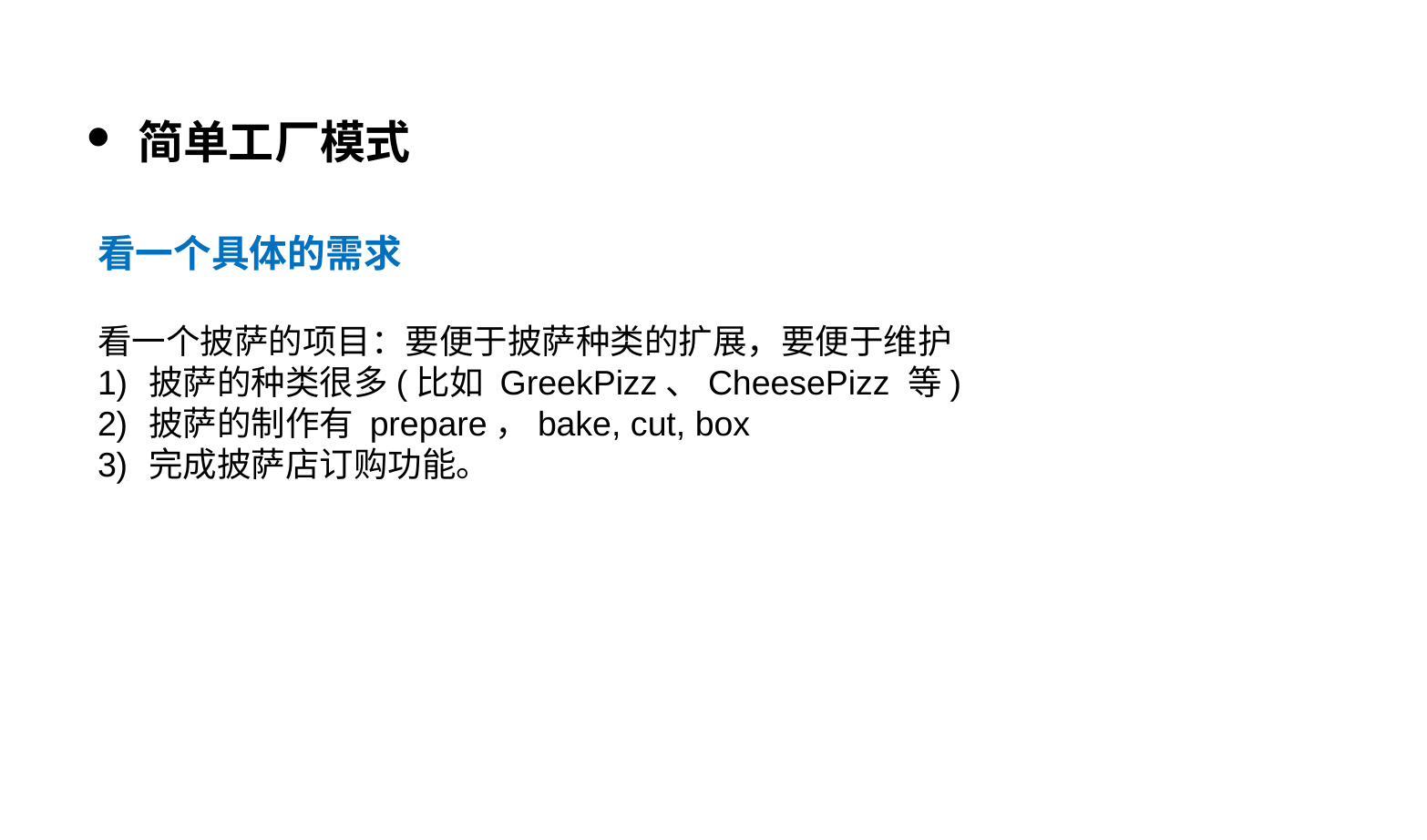

简单工厂模式

看一个具体的需求

看一个披萨的项目：要便于披萨种类的扩展，要便于维护
披萨的种类很多(比如 GreekPizz、CheesePizz 等)
披萨的制作有 prepare，bake, cut, box
完成披萨店订购功能。